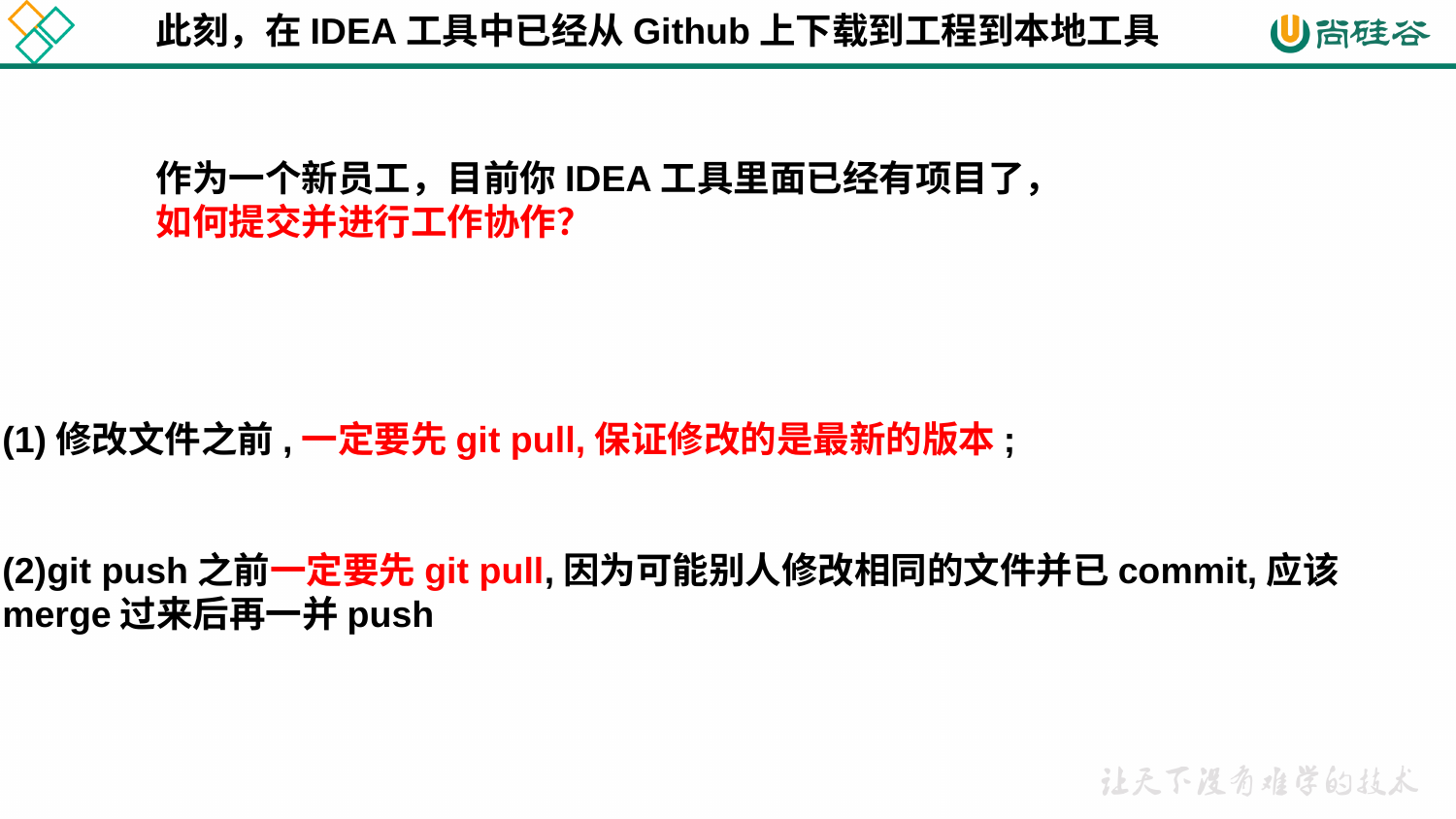

此刻，在IDEA工具中已经从Github上下载到工程到本地工具
作为一个新员工，目前你IDEA工具里面已经有项目了，
如何提交并进行工作协作？
(1)修改文件之前,一定要先git pull,保证修改的是最新的版本;

(2)git push之前一定要先git pull,因为可能别人修改相同的文件并已commit,应该merge过来后再一并push